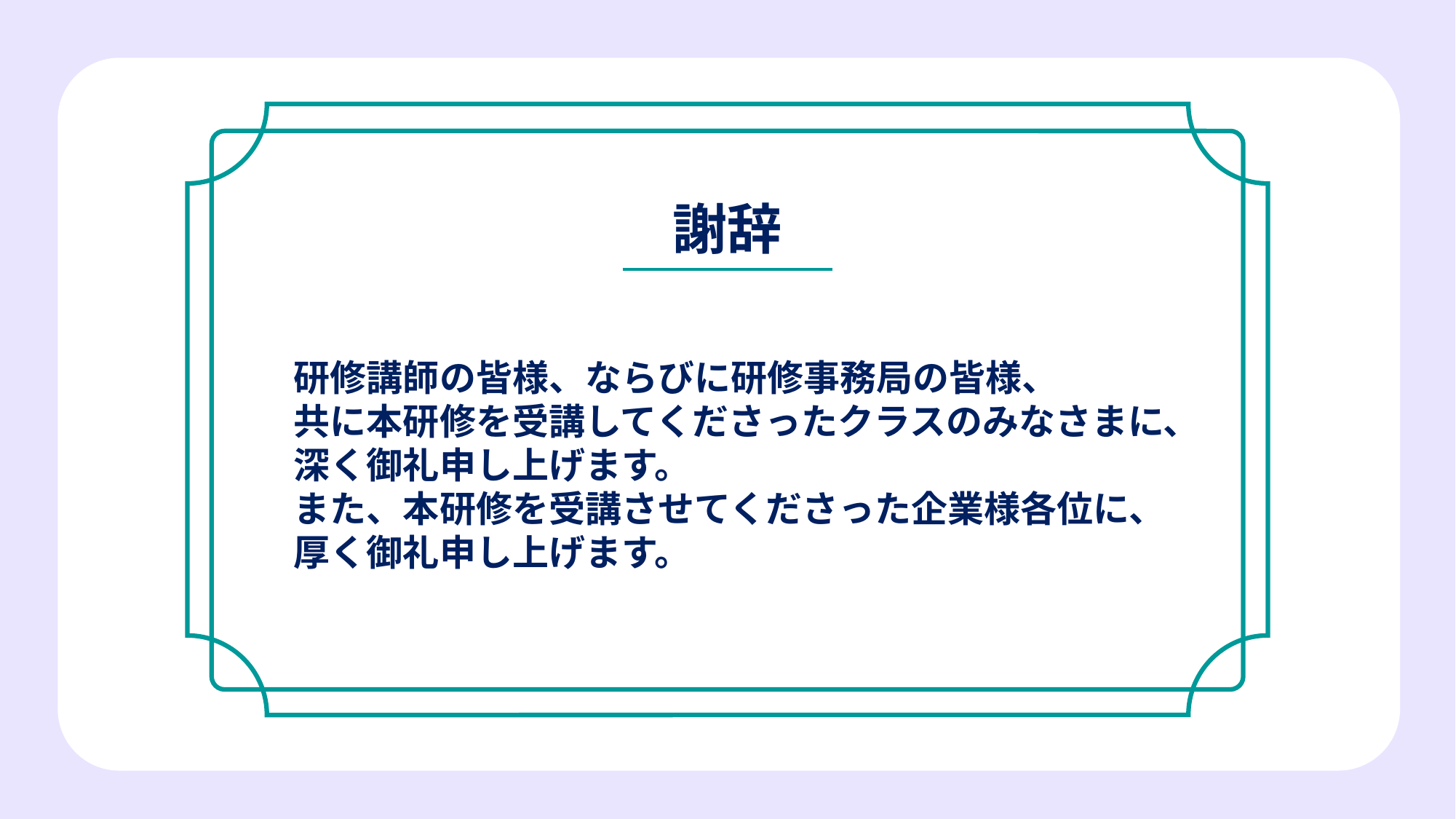

謝辞
研修講師の皆様、ならびに研修事務局の皆様、
共に本研修を受講してくださったクラスのみなさまに、深く御礼申し上げます。
また、本研修を受講させてくださった企業様各位に、厚く御礼申し上げます。